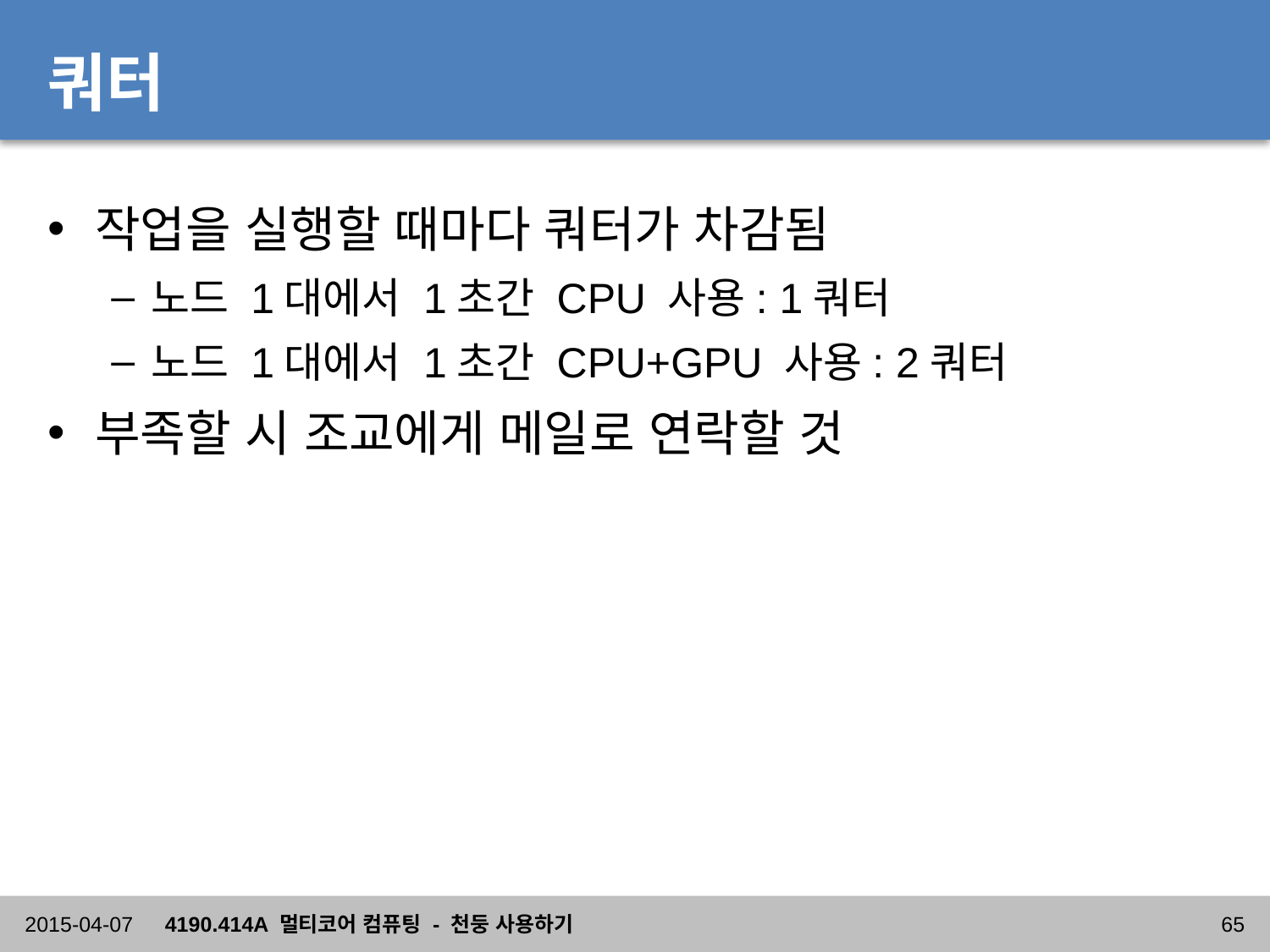

# 쿼터
작업을 실행할 때마다 쿼터가 차감됨
노드 1대에서 1초간 CPU 사용: 1쿼터
노드 1대에서 1초간 CPU+GPU 사용: 2쿼터
부족할 시 조교에게 메일로 연락할 것
2015-04-07
4190.414A 멀티코어 컴퓨팅 - 천둥 사용하기
65